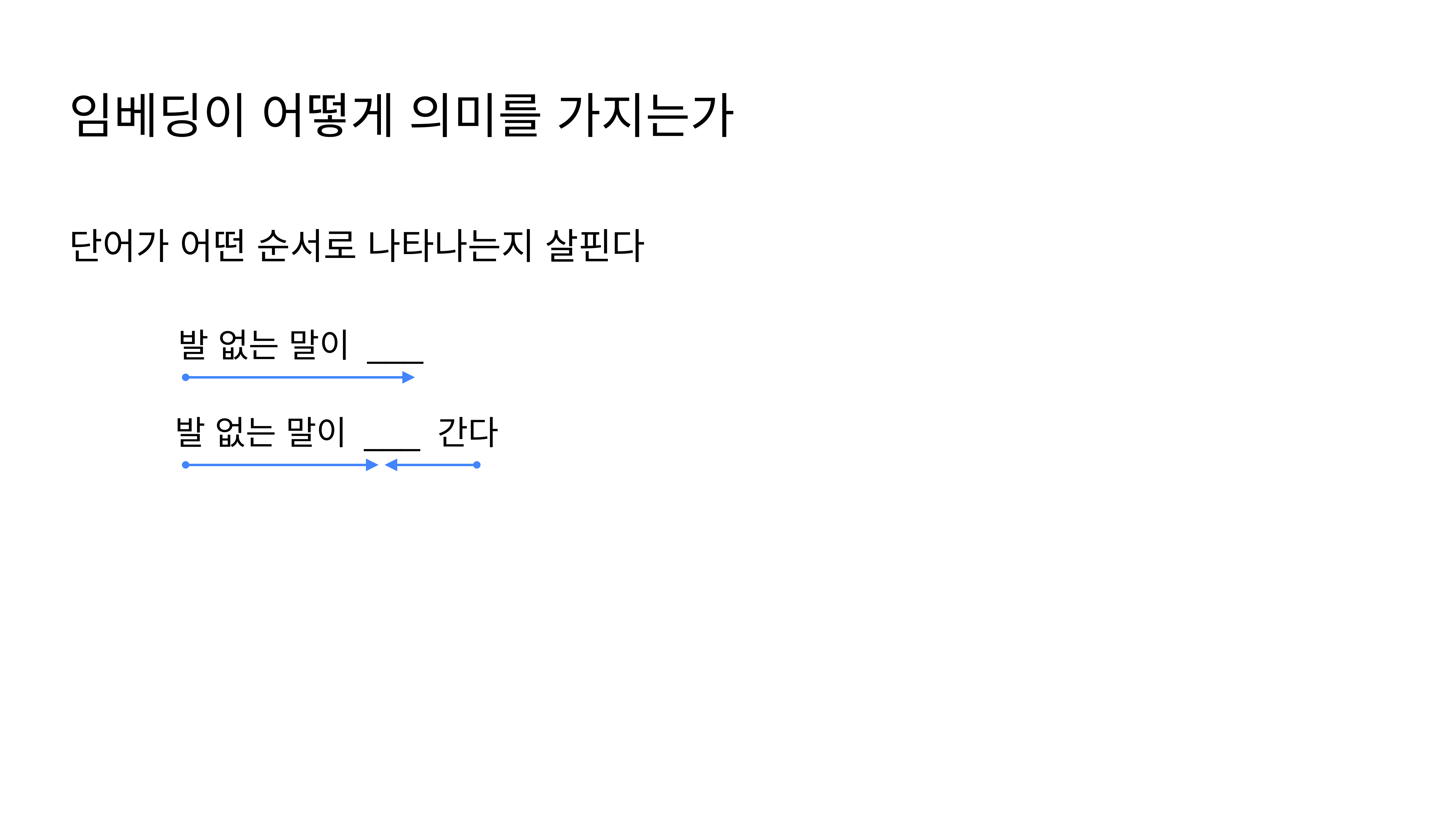

임베딩이 어떻게 의미를 가지는가
단어가 어떤 순서로 나타나는지 살핀다
발 없는 말이 ___
발 없는 말이 ___ 간다